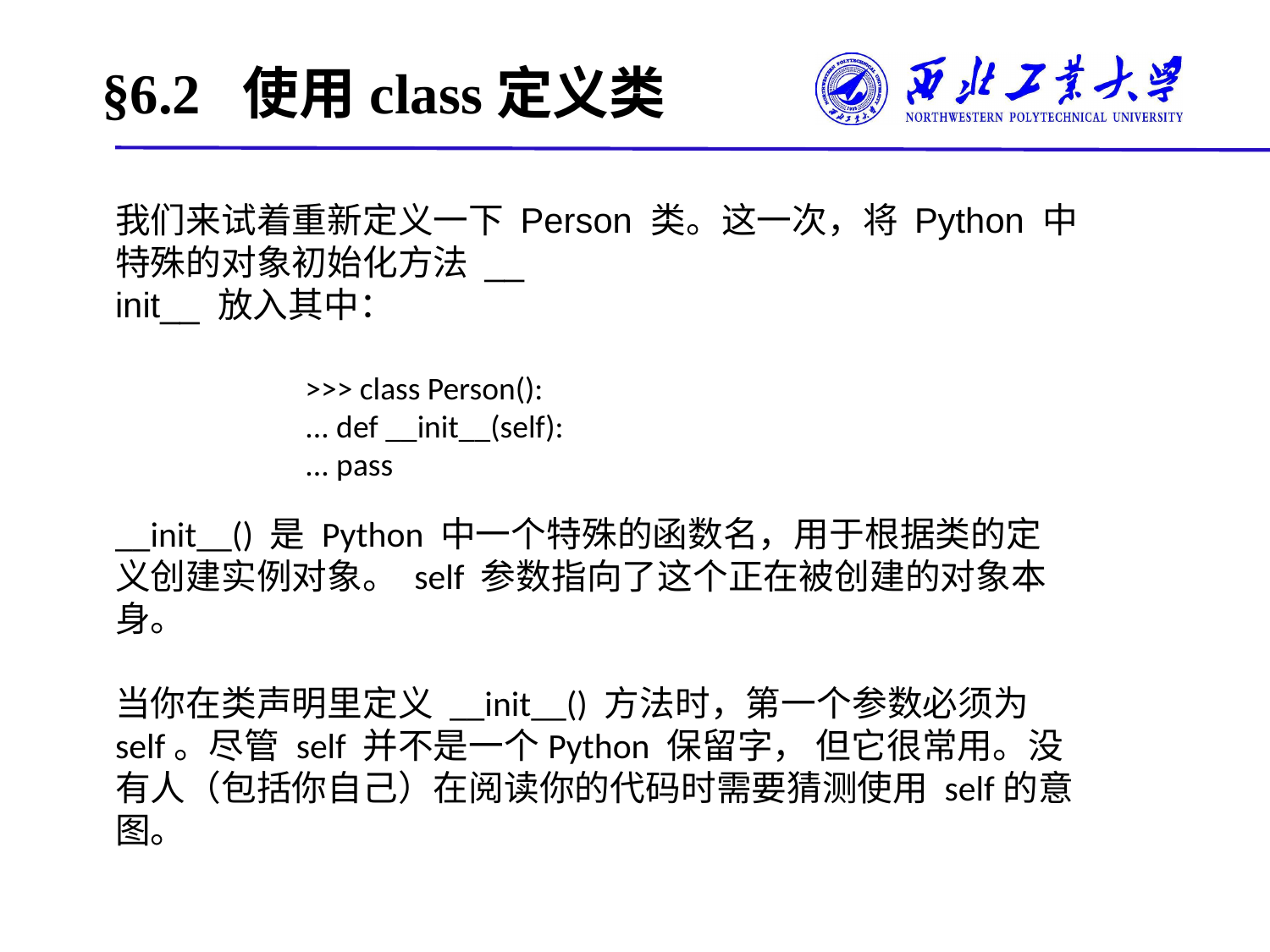

# §6.2  使用class定义类
我们来试着重新定义一下 Person 类。这一次，将 Python 中特殊的对象初始化方法 __
init__ 放入其中：

>>> class Person():
... def __init__(self):
... pass
__init__() 是 Python 中一个特殊的函数名，用于根据类的定义创建实例对象。 self 参数指向了这个正在被创建的对象本身。

当你在类声明里定义 __init__() 方法时，第一个参数必须为 self。尽管 self 并不是一个Python 保留字， 但它很常用。没有人（包括你自己）在阅读你的代码时需要猜测使用 self的意图。